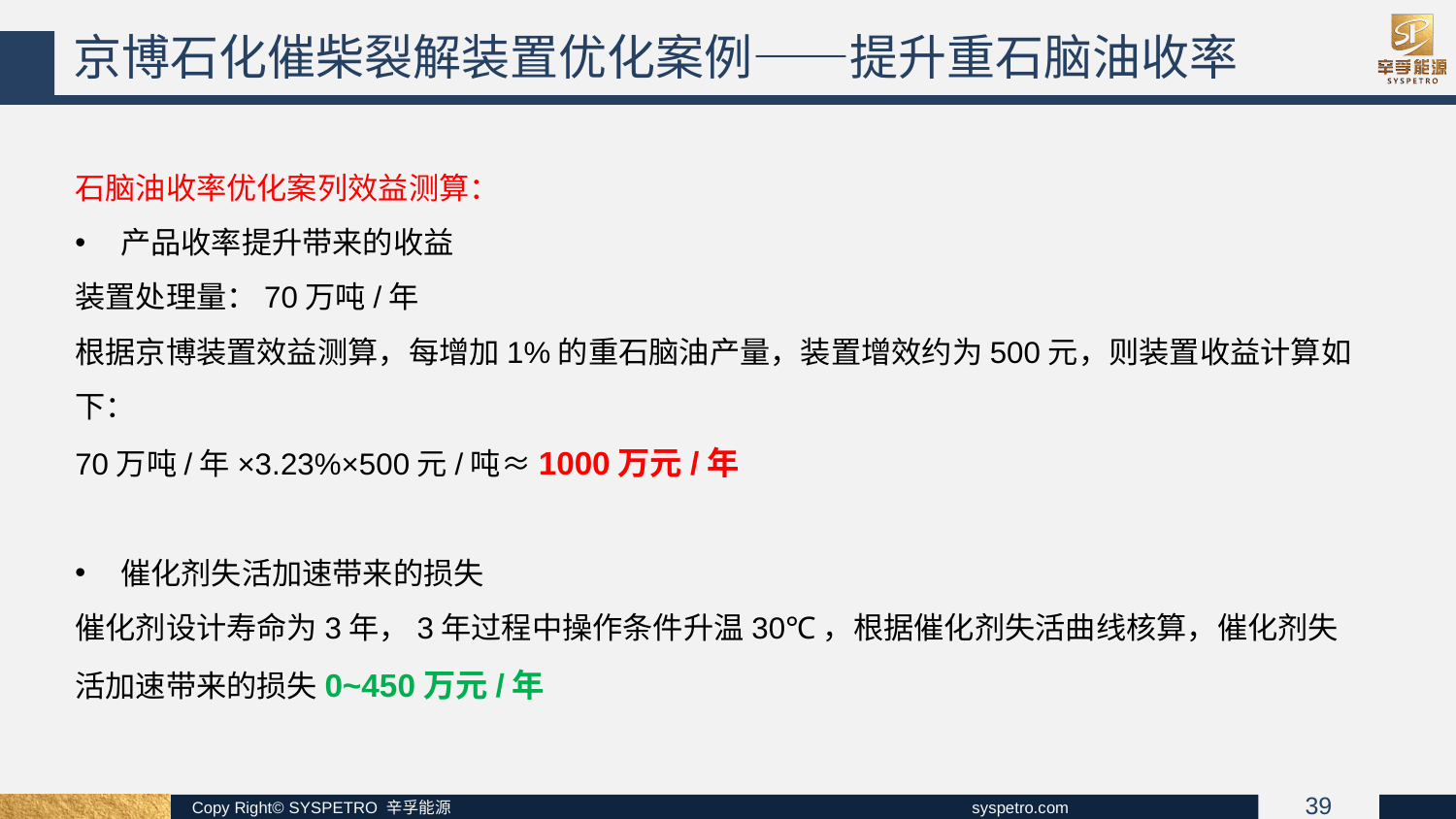

京博石化催柴裂解装置优化案例——提升重石脑油收率
石脑油收率优化案列效益测算：
产品收率提升带来的收益
装置处理量：70万吨/年
根据京博装置效益测算，每增加1%的重石脑油产量，装置增效约为500元，则装置收益计算如下：
70万吨/年×3.23%×500元/吨≈1000万元/年

催化剂失活加速带来的损失
催化剂设计寿命为3年，3年过程中操作条件升温30℃，根据催化剂失活曲线核算，催化剂失活加速带来的损失0~450万元/年